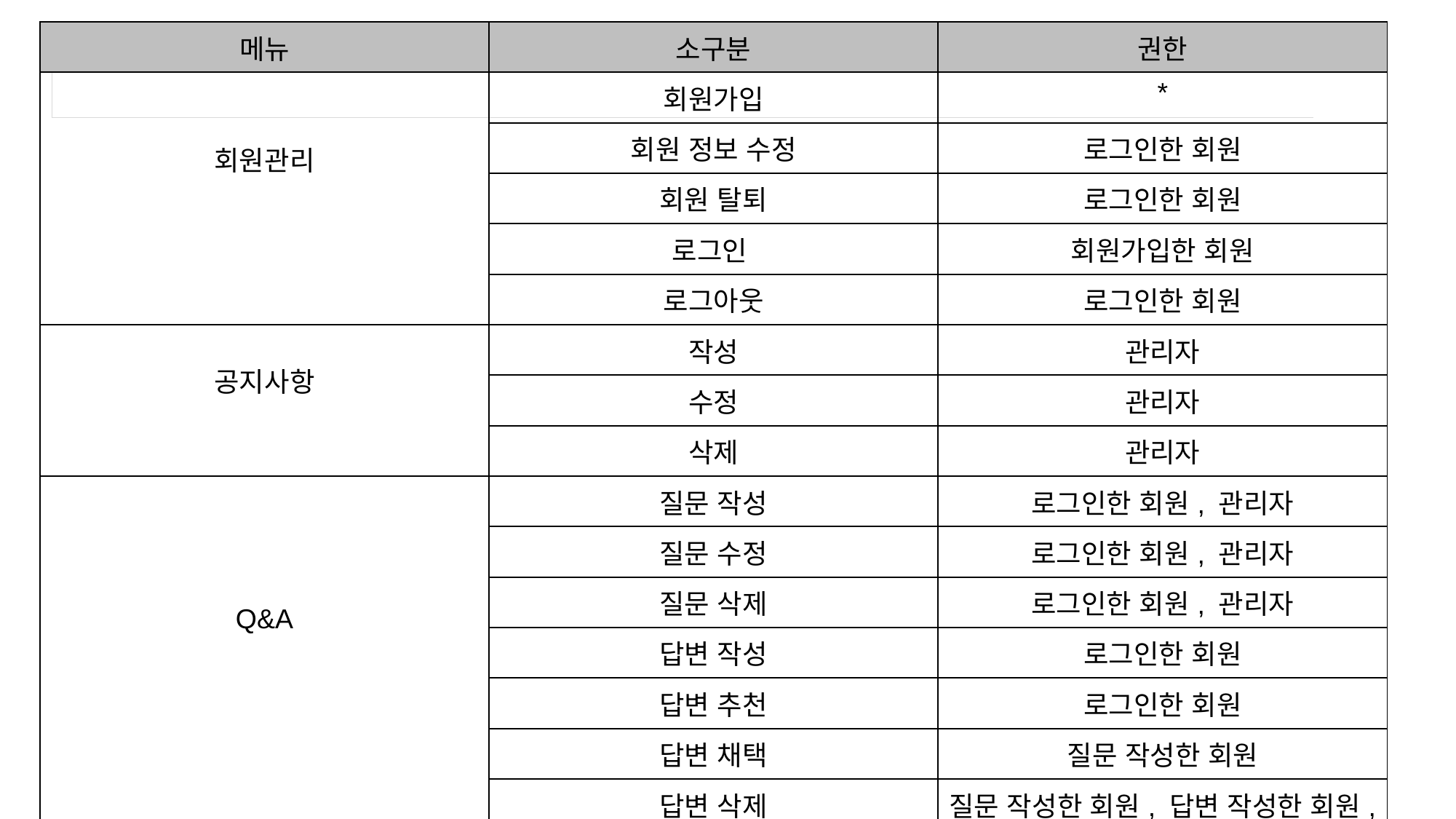

| 메뉴 | 소구분 | 권한 |
| --- | --- | --- |
| 회원관리 | 회원가입 | \* |
|  | 회원 정보 수정 | 로그인한 회원 |
|  | 회원 탈퇴 | 로그인한 회원 |
|  | 로그인 | 회원가입한 회원 |
|  | 로그아웃 | 로그인한 회원 |
| 공지사항 | 작성 | 관리자 |
|  | 수정 | 관리자 |
|  | 삭제 | 관리자 |
| Q&A | 질문 작성 | 로그인한 회원, 관리자 |
|  | 질문 수정 | 로그인한 회원, 관리자 |
|  | 질문 삭제 | 로그인한 회원, 관리자 |
|  | 답변 작성 | 로그인한 회원 |
|  | 답변 추천 | 로그인한 회원 |
|  | 답변 채택 | 질문 작성한 회원 |
|  | 답변 삭제 | 질문 작성한 회원, 답변 작성한 회원, 관리자 |
| 주택 검색 | \* | \* |